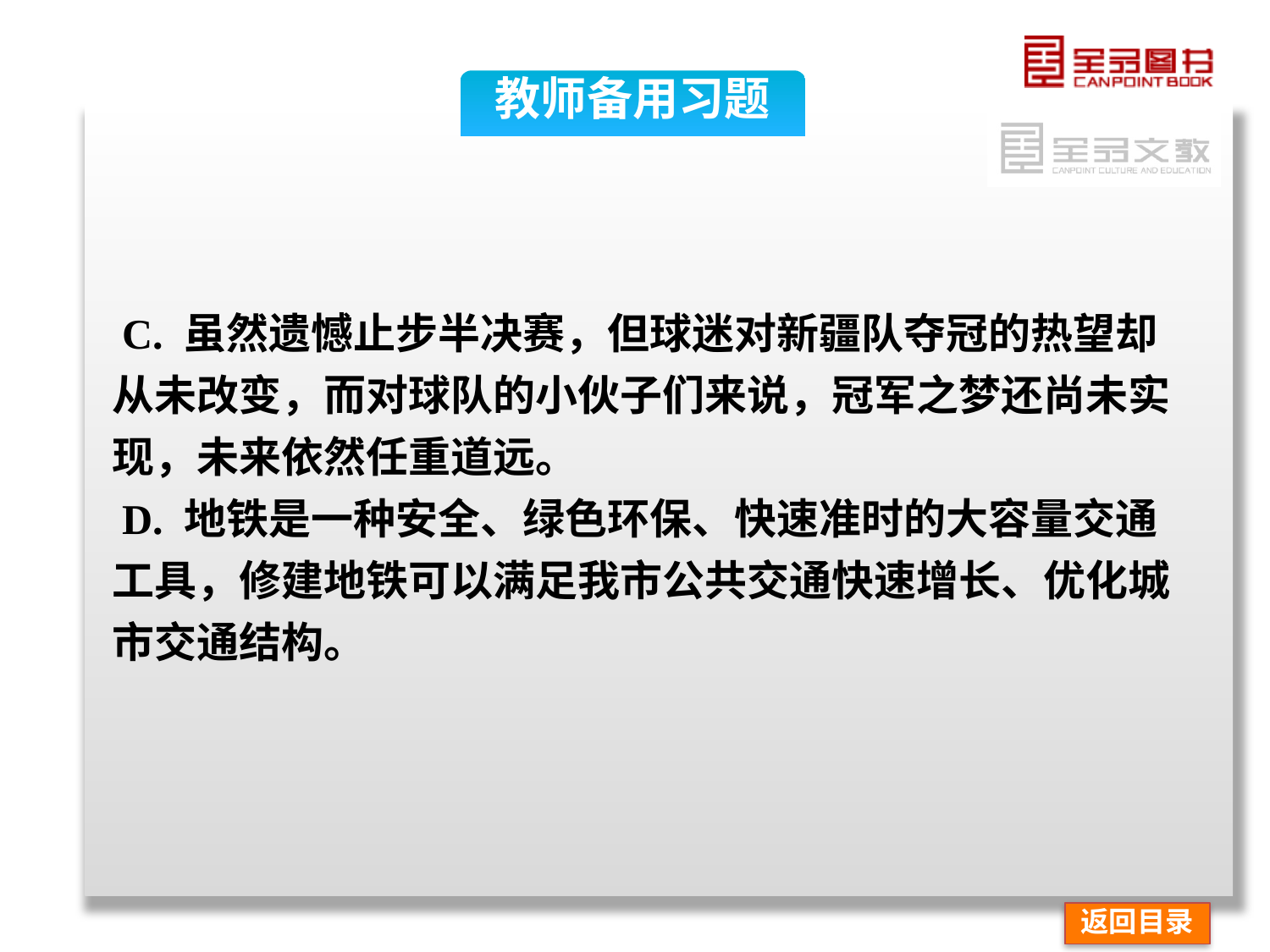

教师备用习题
 C. 虽然遗憾止步半决赛，但球迷对新疆队夺冠的热望却从未改变，而对球队的小伙子们来说，冠军之梦还尚未实现，未来依然任重道远。
 D. 地铁是一种安全、绿色环保、快速准时的大容量交通  工具，修建地铁可以满足我市公共交通快速增长、优化城市交通结构。
返回目录